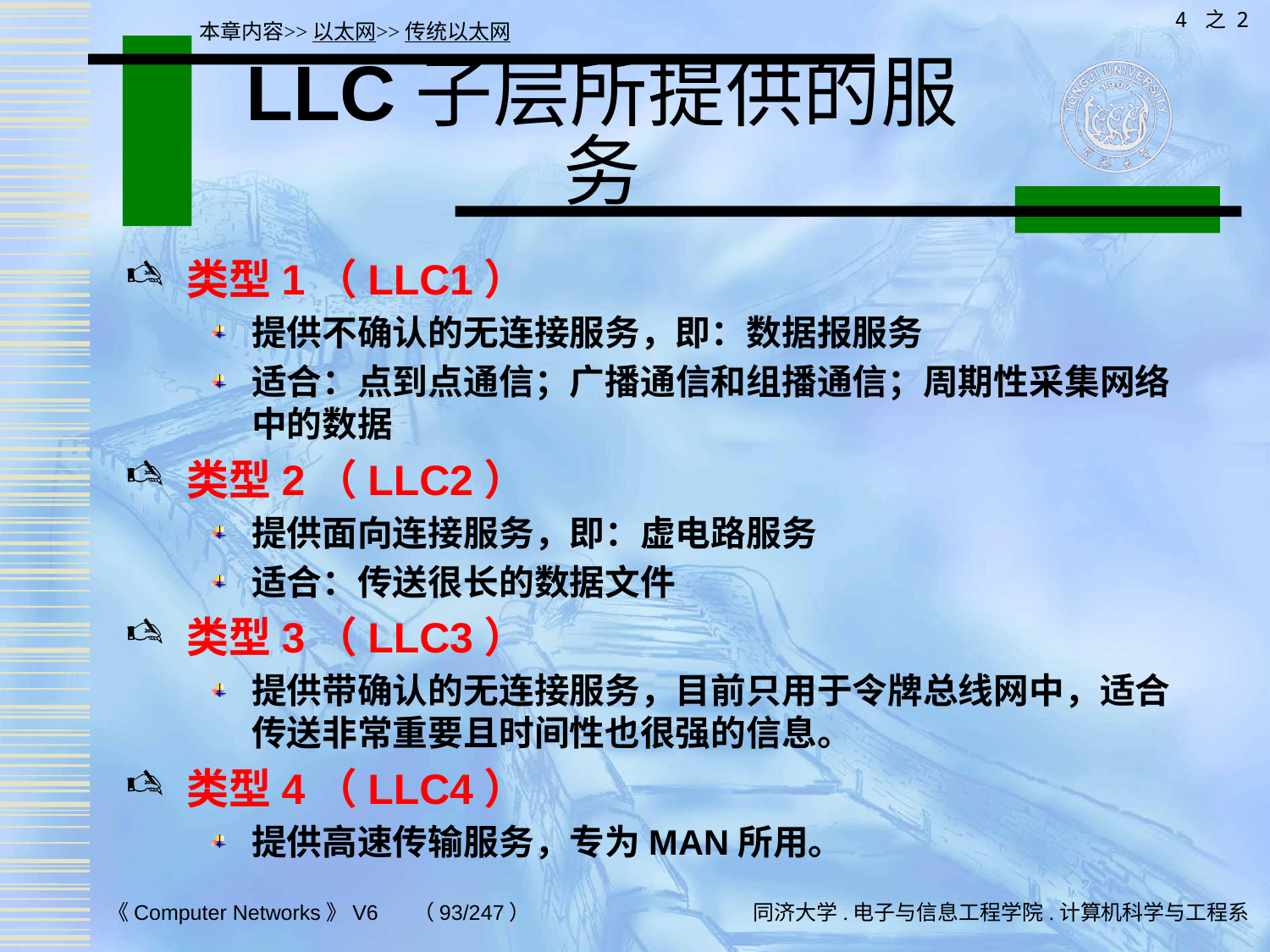

4 之 2
本章内容>>以太网>>传统以太网
# LLC子层所提供的服务
类型1（LLC1）
提供不确认的无连接服务，即：数据报服务
适合：点到点通信；广播通信和组播通信；周期性采集网络中的数据
类型2（LLC2）
提供面向连接服务，即：虚电路服务
适合：传送很长的数据文件
类型3（LLC3）
提供带确认的无连接服务，目前只用于令牌总线网中，适合传送非常重要且时间性也很强的信息。
类型4（LLC4）
提供高速传输服务，专为MAN所用。